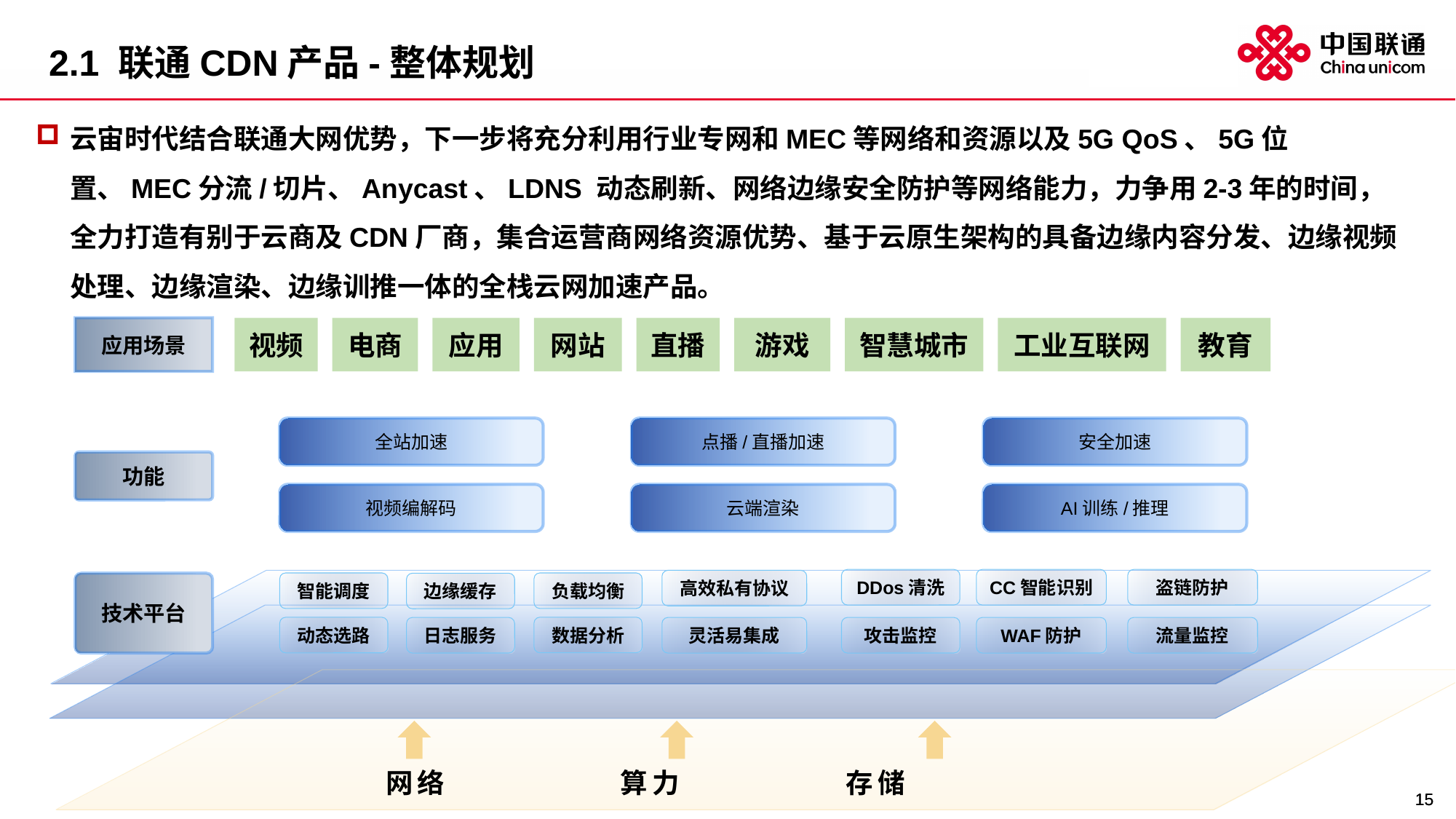

# 2.1 联通CDN产品-整体规划
云宙时代结合联通大网优势，下一步将充分利用行业专网和MEC等网络和资源以及5G QoS、5G位置、MEC分流/切片、Anycast、LDNS 动态刷新、网络边缘安全防护等网络能力，力争用2-3年的时间，全力打造有别于云商及CDN厂商，集合运营商网络资源优势、基于云原生架构的具备边缘内容分发、边缘视频处理、边缘渲染、边缘训推一体的全栈云网加速产品。
应用场景
视频
电商
应用
网站
直播
游戏
智慧城市
工业互联网
教育
全站加速
点播/直播加速
安全加速
功能

视频编解码
云端渲染
AI训练/推理
DDos清洗
CC智能识别
盗链防护

高效私有协议
智能调度
负载均衡
技术平台
边缘缓存
数据分析
动态选路
日志服务
灵活易集成
攻击监控
WAF防护
流量监控

网络                算力               存储